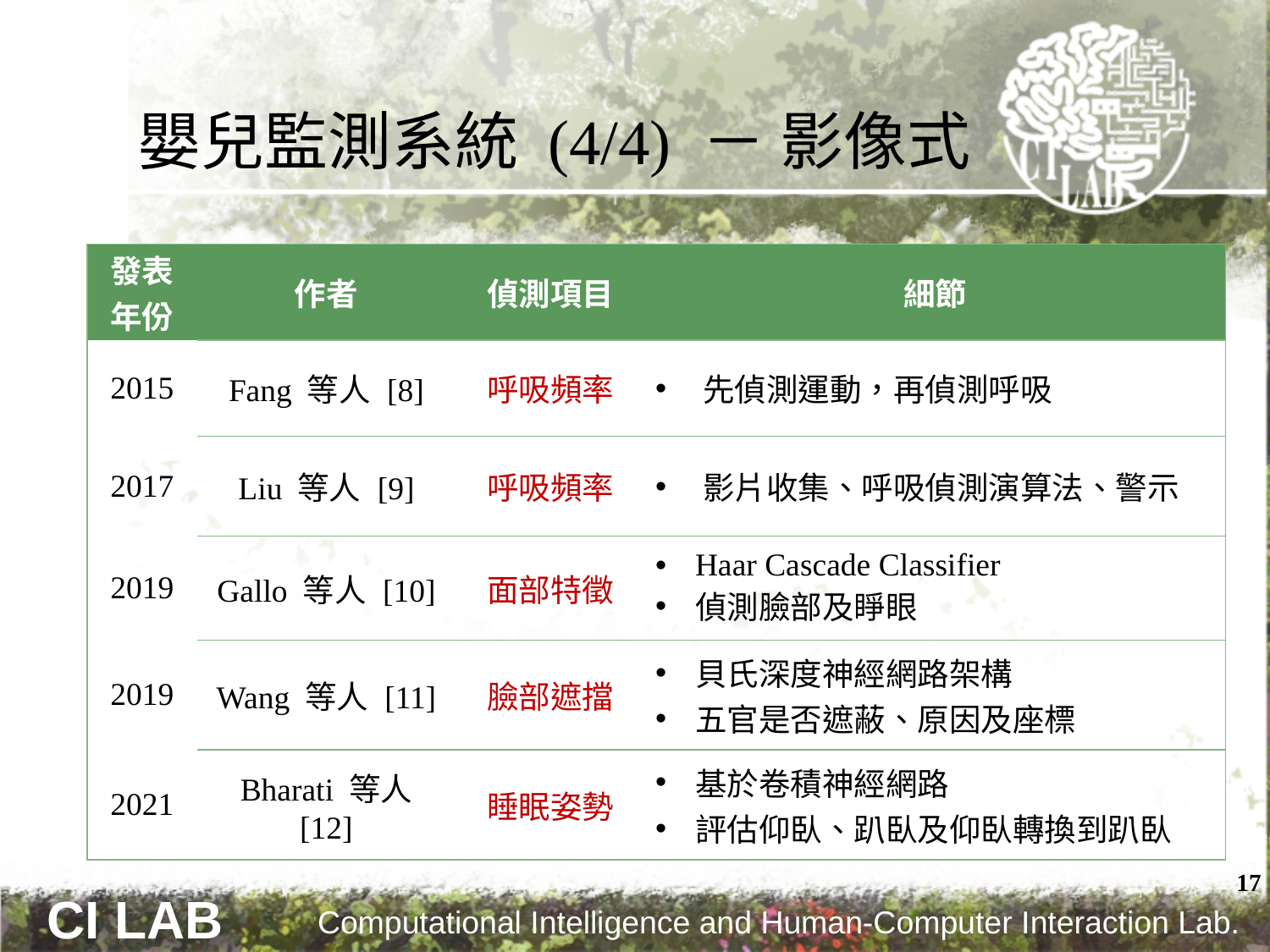

# 嬰兒監測系統 (4/4) － 影像式
| 發表 年份 | 作者 | 偵測項目 | 細節 |
| --- | --- | --- | --- |
| 2015 | Fang 等人 [8] | 呼吸頻率 | 先偵測運動，再偵測呼吸 |
| 2017 | Liu 等人 [9] | 呼吸頻率 | 影片收集、呼吸偵測演算法、警示 |
| 2019 | Gallo 等人 [10] | 面部特徵 | Haar Cascade Classifier 偵測臉部及睜眼 |
| 2019 | Wang 等人 [11] | 臉部遮擋 | 貝氏深度神經網路架構 五官是否遮蔽、原因及座標 |
| 2021 | Bharati 等人 [12] | 睡眠姿勢 | 基於卷積神經網路 評估仰臥、趴臥及仰臥轉換到趴臥 |
17